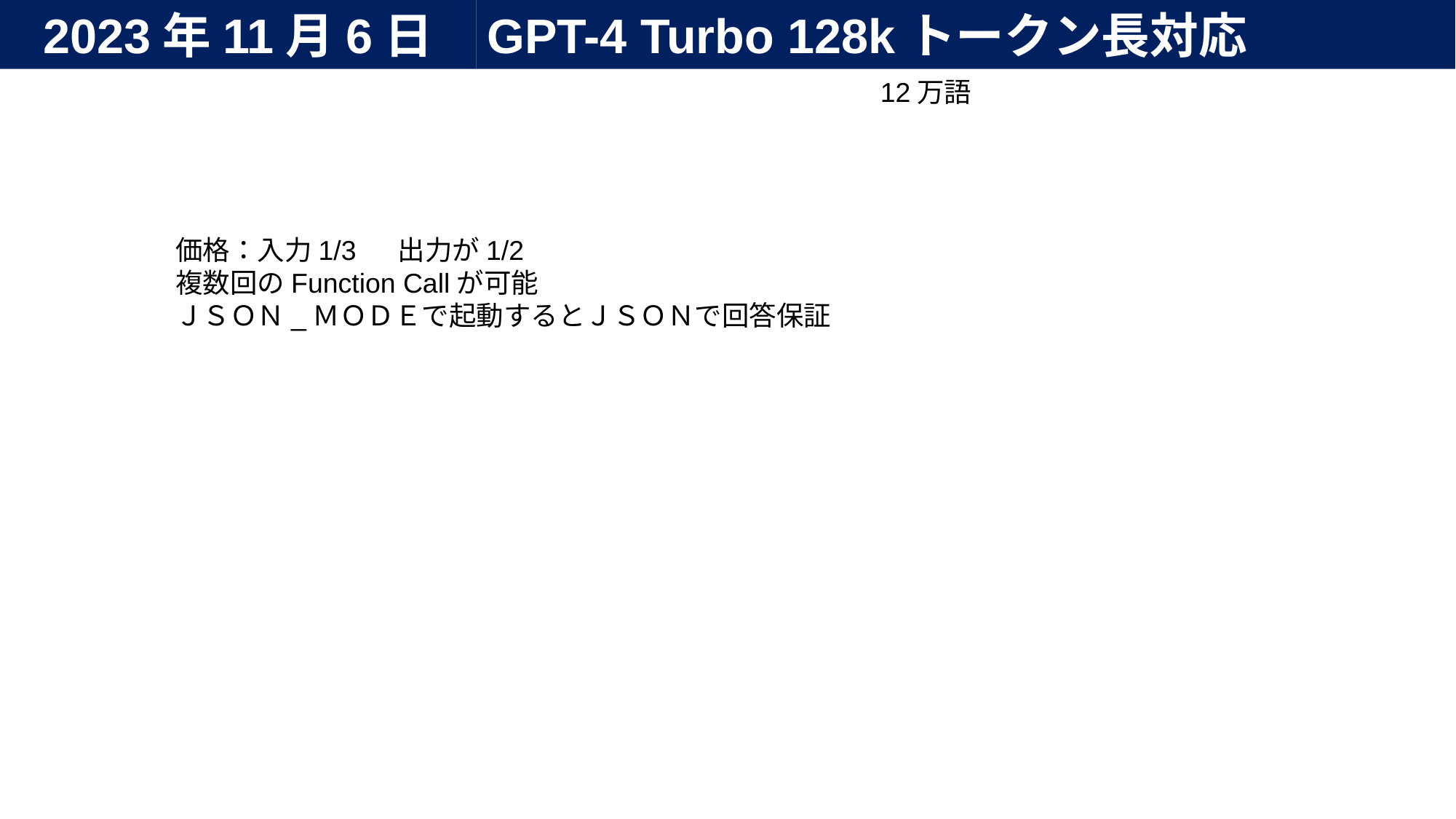

2023年11月6日
GPT-4 Turbo 128kトークン長対応
12万語
価格：入力1/3 　出力が1/2
複数回のFunction Callが可能
ＪＳＯＮ_ＭＯＤＥで起動するとＪＳＯＮで回答保証